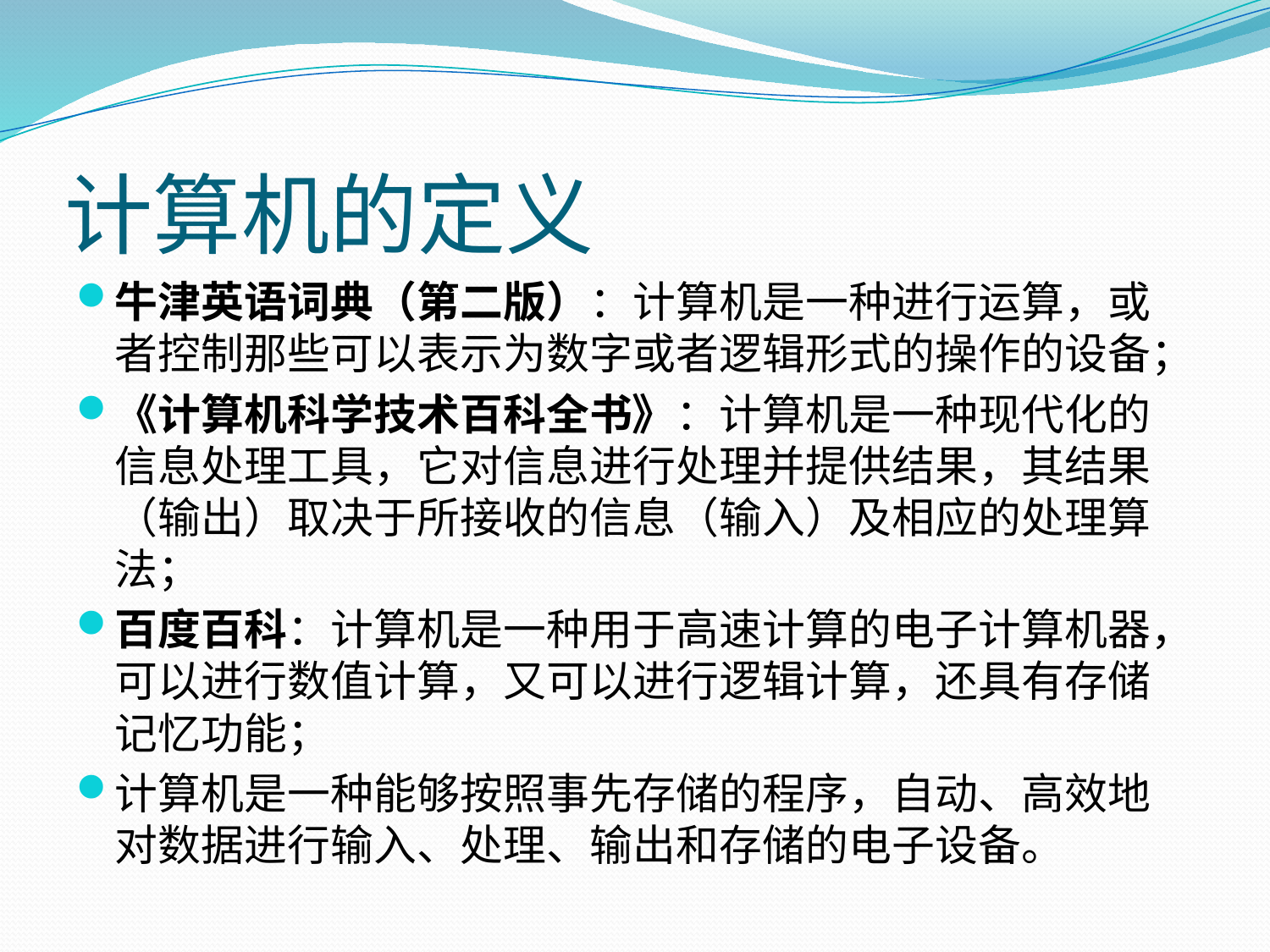

# 计算机的定义
牛津英语词典（第二版）：计算机是一种进行运算，或者控制那些可以表示为数字或者逻辑形式的操作的设备；
《计算机科学技术百科全书》：计算机是一种现代化的信息处理工具，它对信息进行处理并提供结果，其结果（输出）取决于所接收的信息（输入）及相应的处理算法；
百度百科：计算机是一种用于高速计算的电子计算机器，可以进行数值计算，又可以进行逻辑计算，还具有存储记忆功能；
计算机是一种能够按照事先存储的程序，自动、高效地对数据进行输入、处理、输出和存储的电子设备。